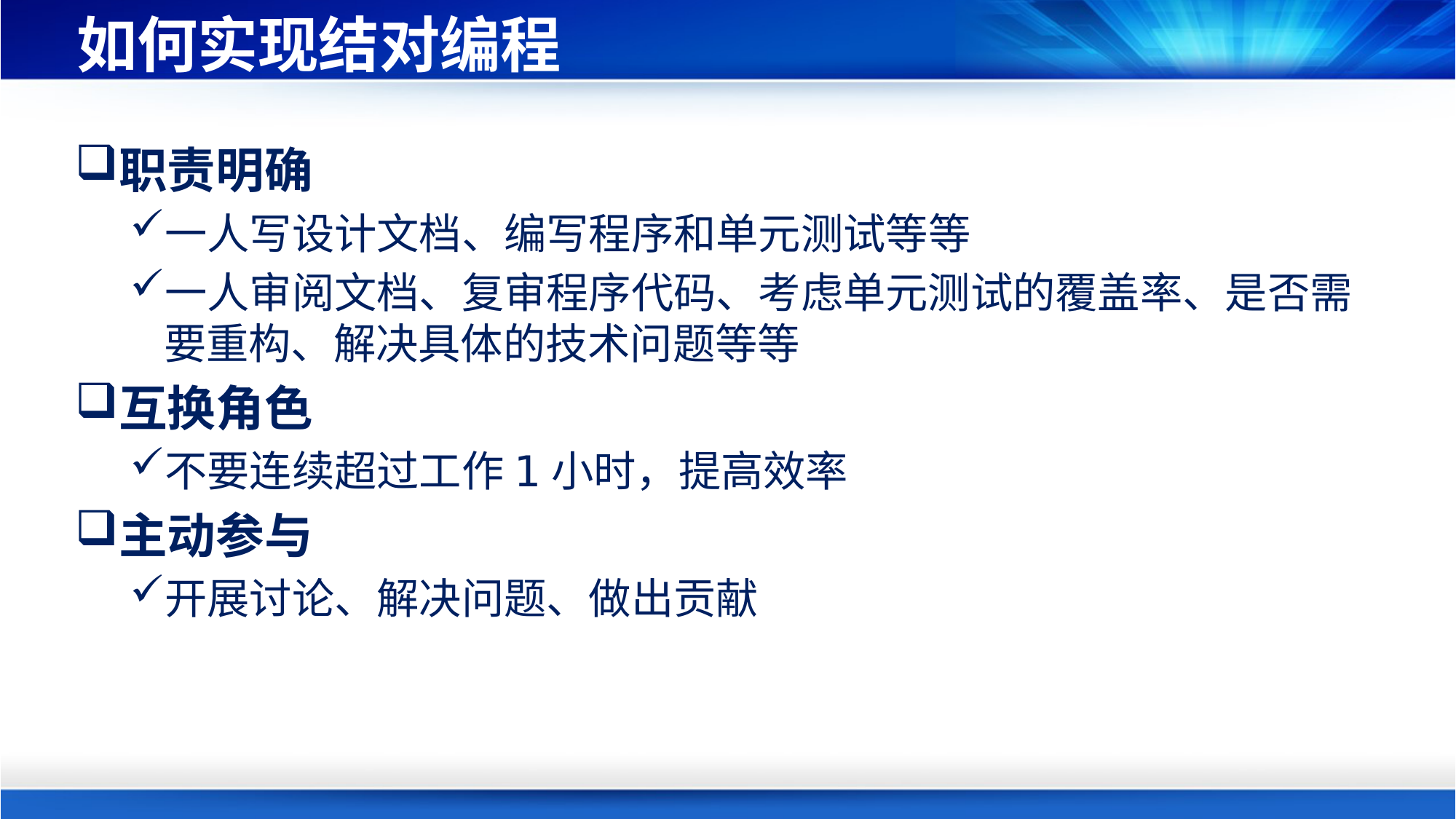

# 如何实现结对编程
职责明确
一人写设计文档、编写程序和单元测试等等
一人审阅文档、复审程序代码、考虑单元测试的覆盖率、是否需要重构、解决具体的技术问题等等
互换角色
不要连续超过工作1小时，提高效率
主动参与
开展讨论、解决问题、做出贡献